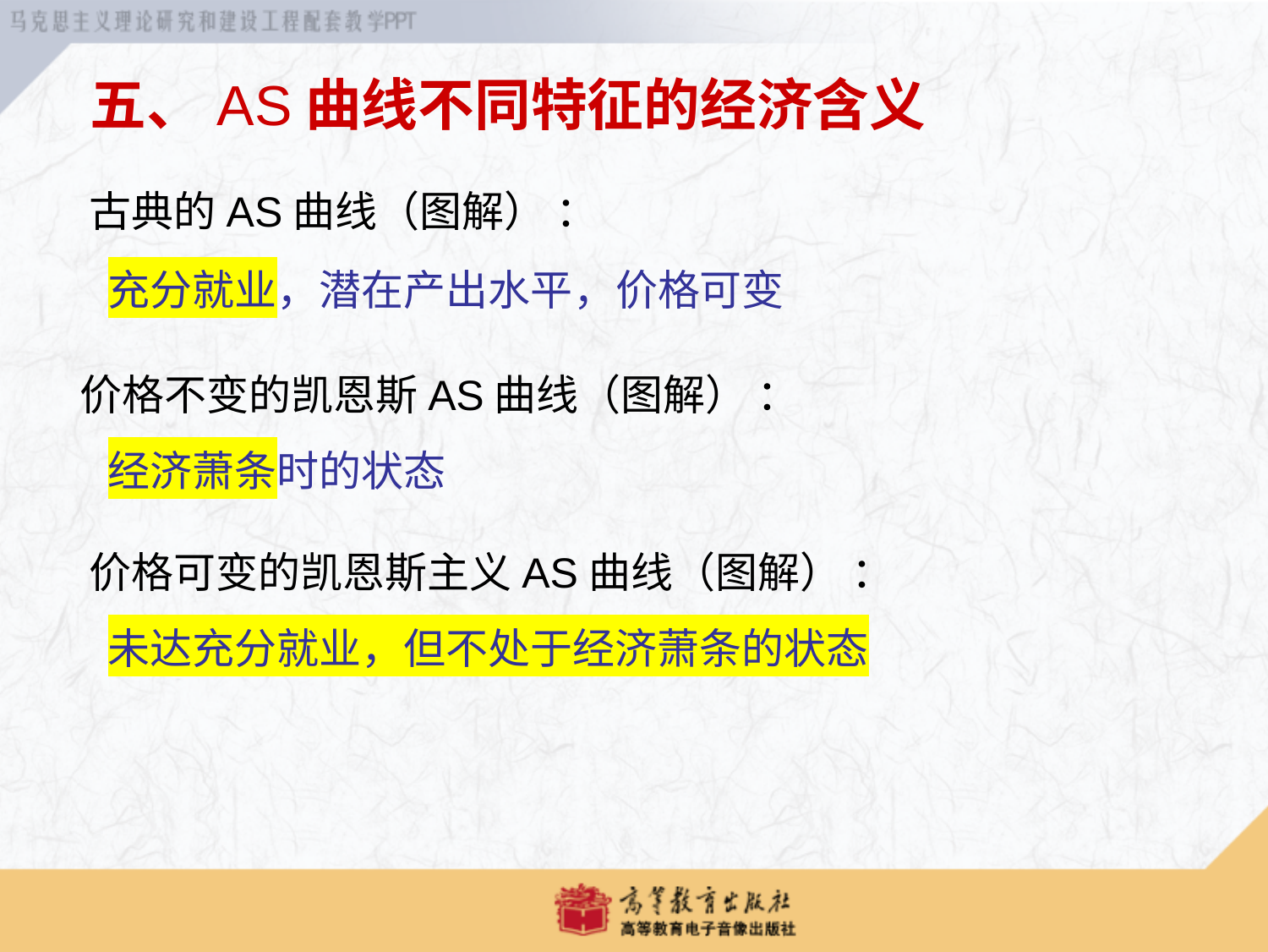

五、AS曲线不同特征的经济含义
     古典的AS曲线（图解） ：
         充分就业，潜在产出水平，价格可变

      价格不变的凯恩斯AS曲线（图解） ：
         经济萧条时的状态

       价格可变的凯恩斯主义AS曲线（图解） ：
         未达充分就业，但不处于经济萧条的状态